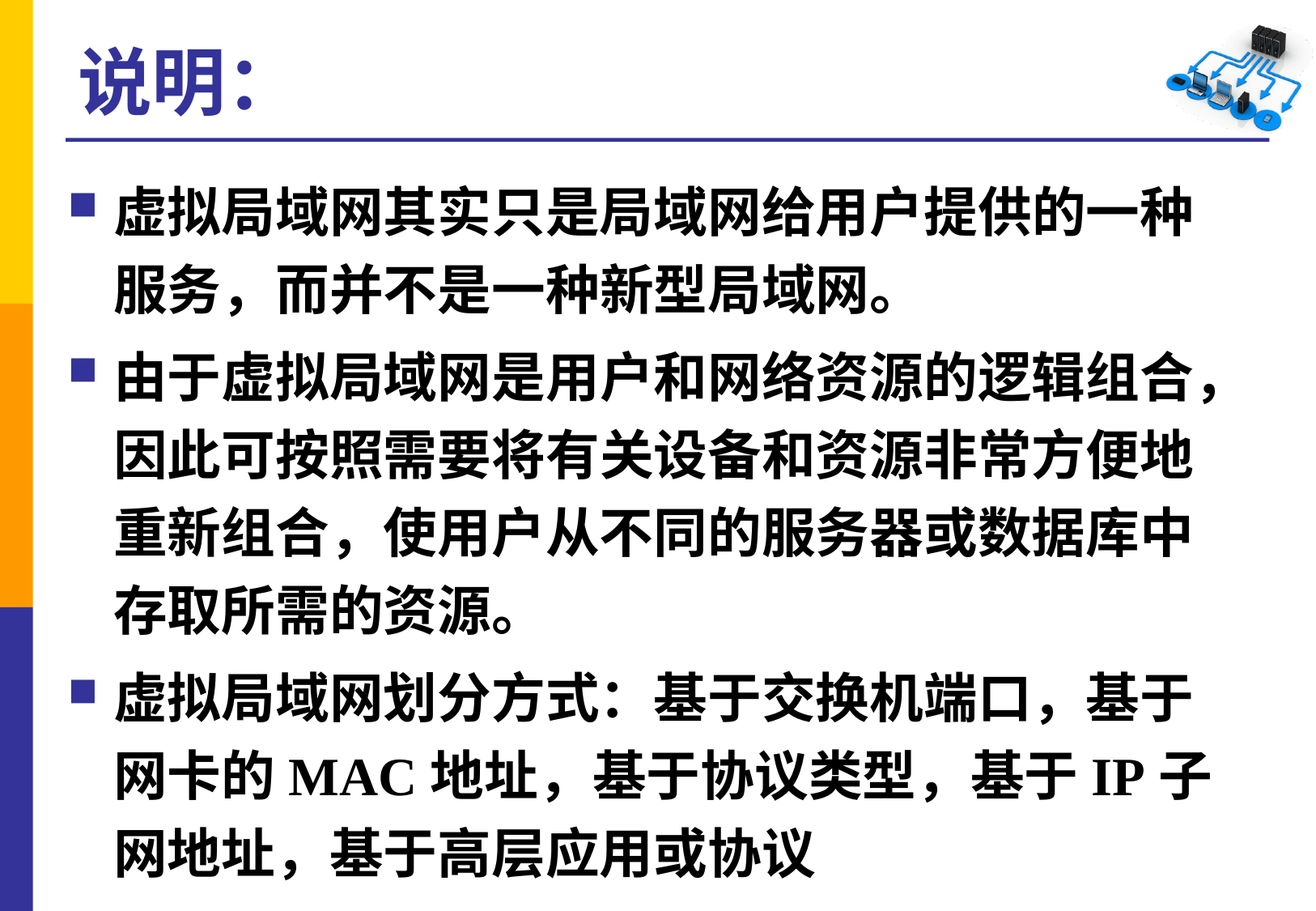

# 说明：
虚拟局域网其实只是局域网给用户提供的一种服务，而并不是一种新型局域网。
由于虚拟局域网是用户和网络资源的逻辑组合，因此可按照需要将有关设备和资源非常方便地重新组合，使用户从不同的服务器或数据库中存取所需的资源。
虚拟局域网划分方式：基于交换机端口，基于网卡的MAC地址，基于协议类型，基于IP子网地址，基于高层应用或协议